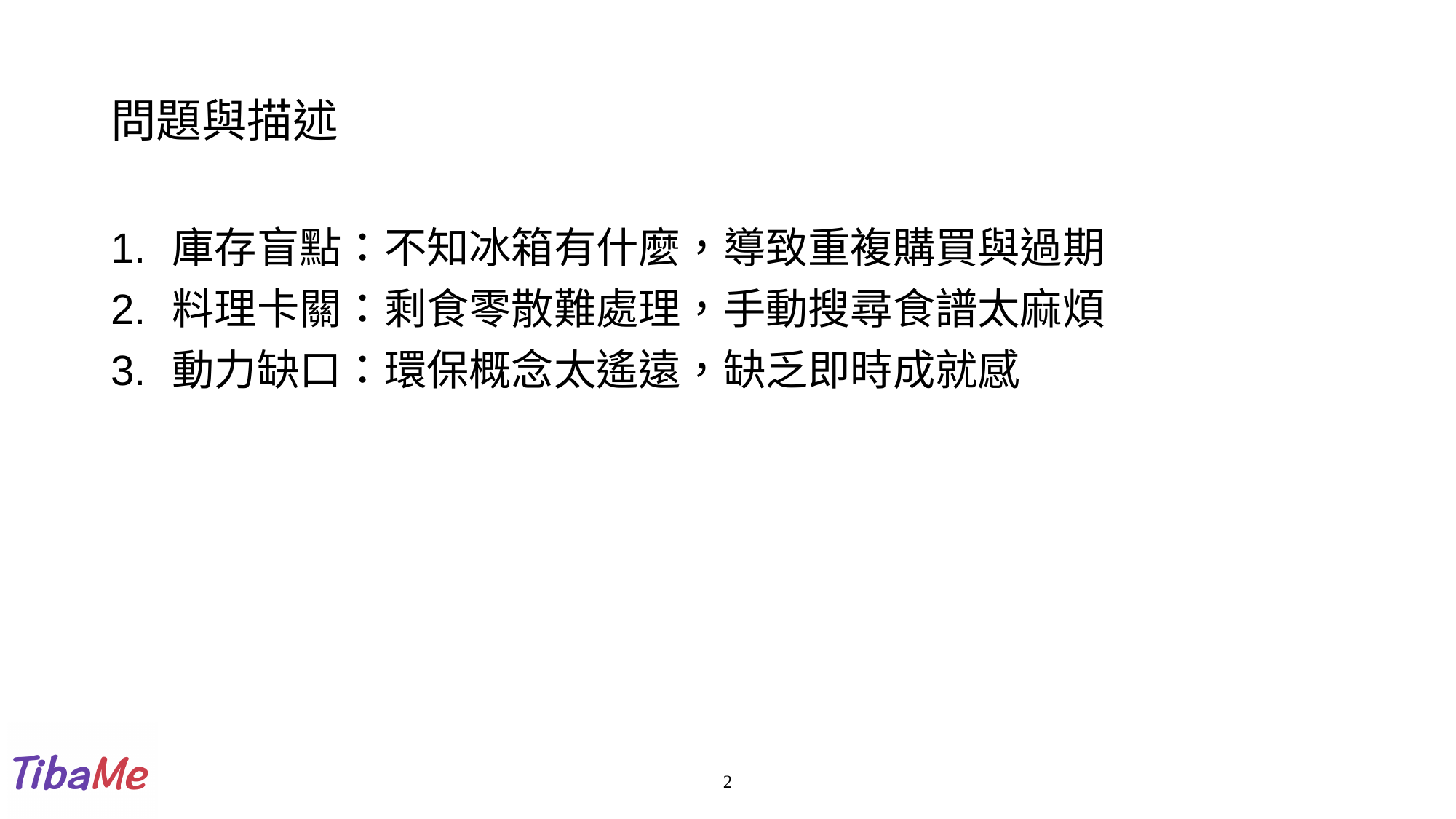

# 問題與描述
庫存盲點：不知冰箱有什麼，導致重複購買與過期
料理卡關：剩食零散難處理，手動搜尋食譜太麻煩
動力缺口：環保概念太遙遠，缺乏即時成就感

2